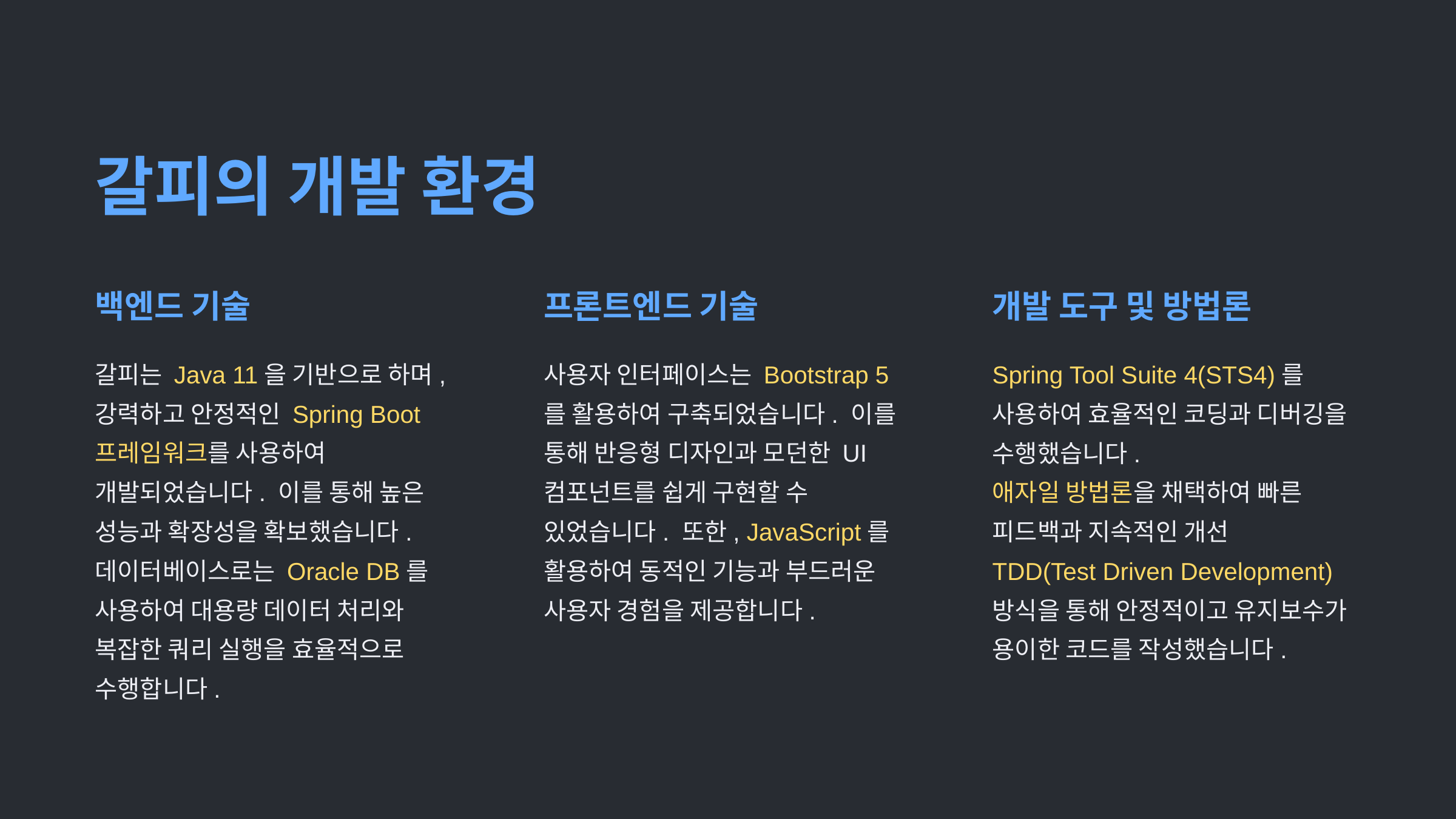

갈피의 개발 환경
백엔드 기술
프론트엔드 기술
개발 도구 및 방법론
갈피는 Java 11을 기반으로 하며, 강력하고 안정적인 Spring Boot
프레임워크를 사용하여 개발되었습니다. 이를 통해 높은 성능과 확장성을 확보했습니다. 데이터베이스로는 Oracle DB를 사용하여 대용량 데이터 처리와 복잡한 쿼리 실행을 효율적으로 수행합니다.
사용자 인터페이스는 Bootstrap 5를 활용하여 구축되었습니다. 이를 통해 반응형 디자인과 모던한 UI 컴포넌트를 쉽게 구현할 수 있었습니다. 또한, JavaScript를 활용하여 동적인 기능과 부드러운 사용자 경험을 제공합니다.
Spring Tool Suite 4(STS4)를 사용하여 효율적인 코딩과 디버깅을 수행했습니다.
애자일 방법론을 채택하여 빠른 피드백과 지속적인 개선
TDD(Test Driven Development) 방식을 통해 안정적이고 유지보수가 용이한 코드를 작성했습니다.